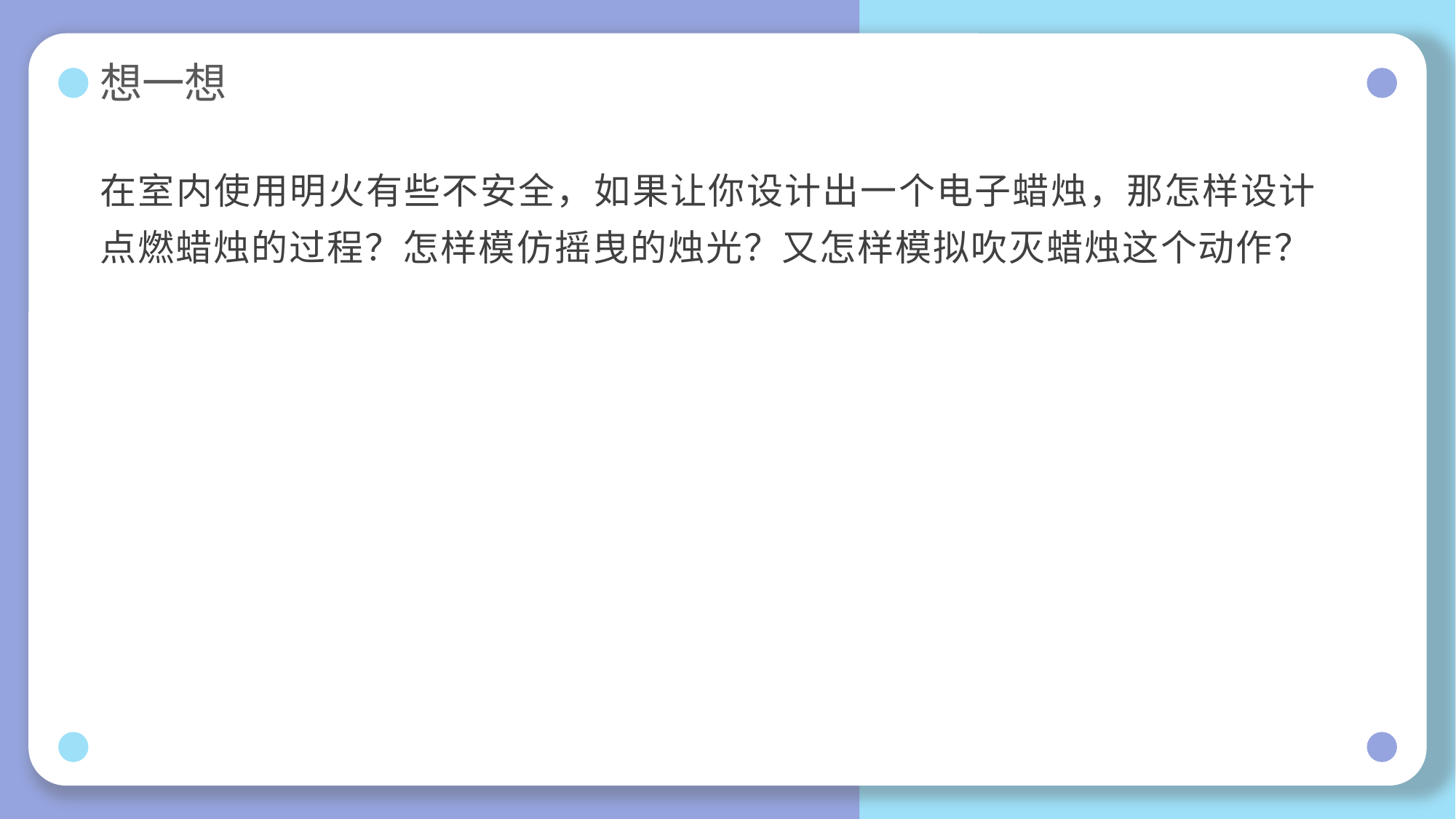

# 想一想
在室内使用明火有些不安全，如果让你设计出一个电子蜡烛，那怎样设计点燃蜡烛的过程？怎样模仿摇曳的烛光？又怎样模拟吹灭蜡烛这个动作？